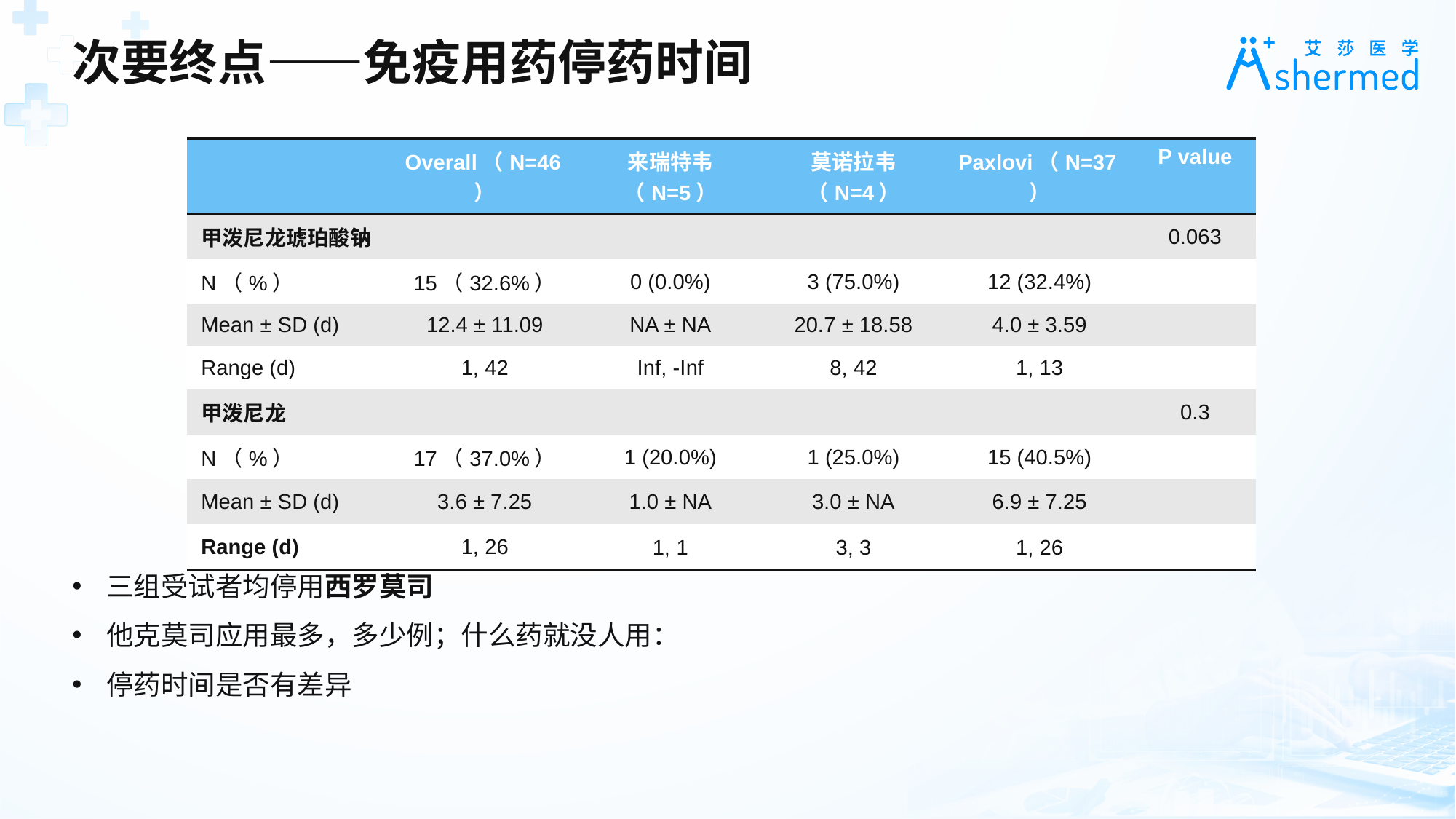

次要终点——免疫用药停药时间
|  | Overall（N=46） | 来瑞特韦（N=5） | 莫诺拉韦（N=4） | Paxlovi（N=37） | P value |
| --- | --- | --- | --- | --- | --- |
| 甲泼尼龙琥珀酸钠 |  |  |  |  | 0.063 |
| N（%） | 15（32.6%） | 0 (0.0%) | 3 (75.0%) | 12 (32.4%) |  |
| Mean ± SD (d) | 12.4 ± 11.09 | NA ± NA | 20.7 ± 18.58 | 4.0 ± 3.59 |  |
| Range (d) | 1, 42 | Inf, -Inf | 8, 42 | 1, 13 |  |
| 甲泼尼龙 |  |  |  |  | 0.3 |
| N（%） | 17（37.0%） | 1 (20.0%) | 1 (25.0%) | 15 (40.5%) |  |
| Mean ± SD (d) | 3.6 ± 7.25 | 1.0 ± NA | 3.0 ± NA | 6.9 ± 7.25 |  |
| Range (d) | 1, 26 | 1, 1 | 3, 3 | 1, 26 |  |
三组受试者均停用西罗莫司
他克莫司应用最多，多少例；什么药就没人用：
停药时间是否有差异